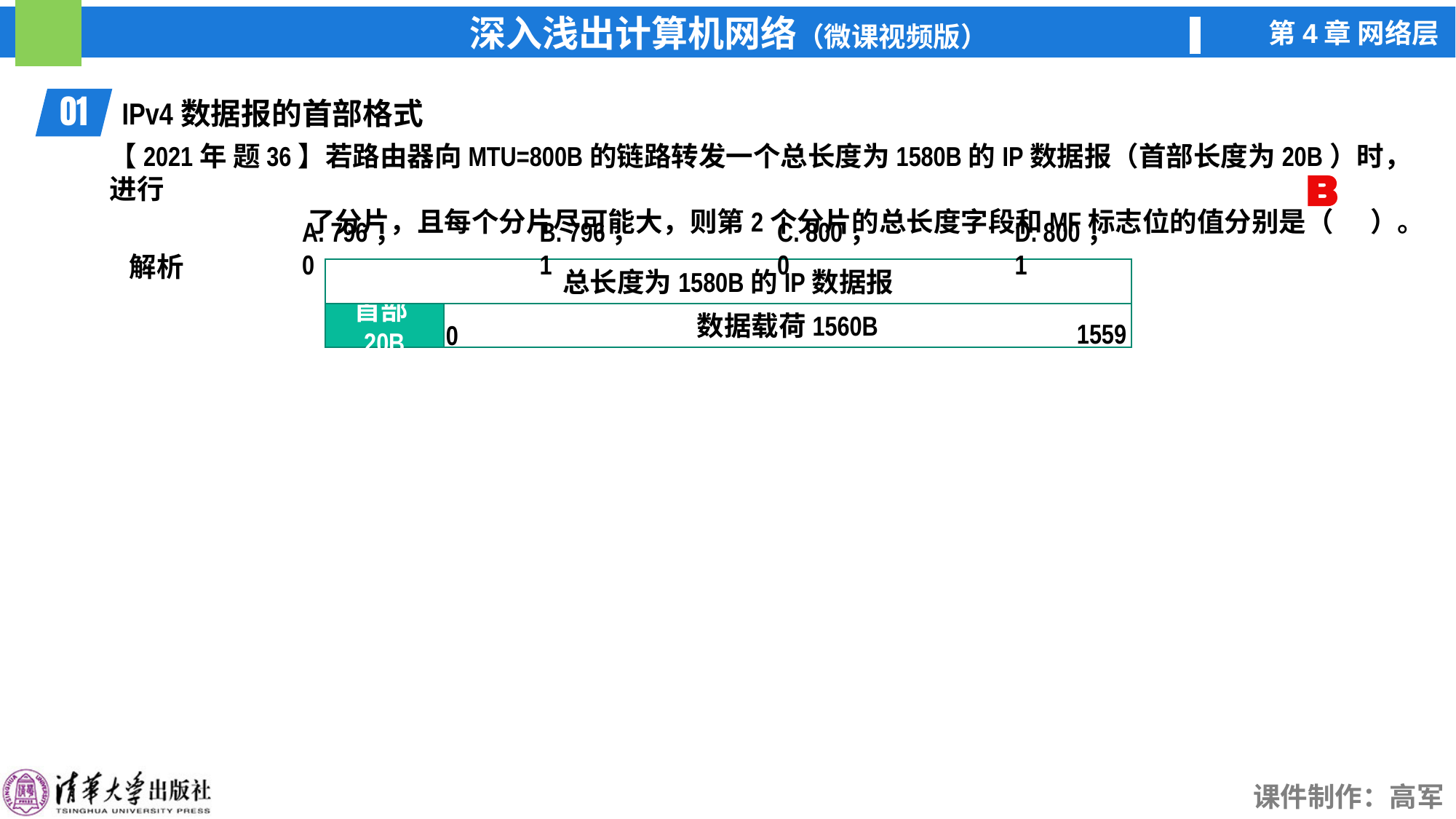

01
IPv4数据报的首部格式
【2021年 题36】若路由器向MTU=800B的链路转发一个总长度为1580B的IP数据报（首部长度为20B）时，进行
                               了分片，且每个分片尽可能大，则第2个分片的总长度字段和MF标志位的值分别是（      ）。
A. 796，0
B. 796，1
C. 800，0
D. 800，1
B
解析
总长度为1580B的IP数据报
首部20B
数据载荷1560B
1559
0